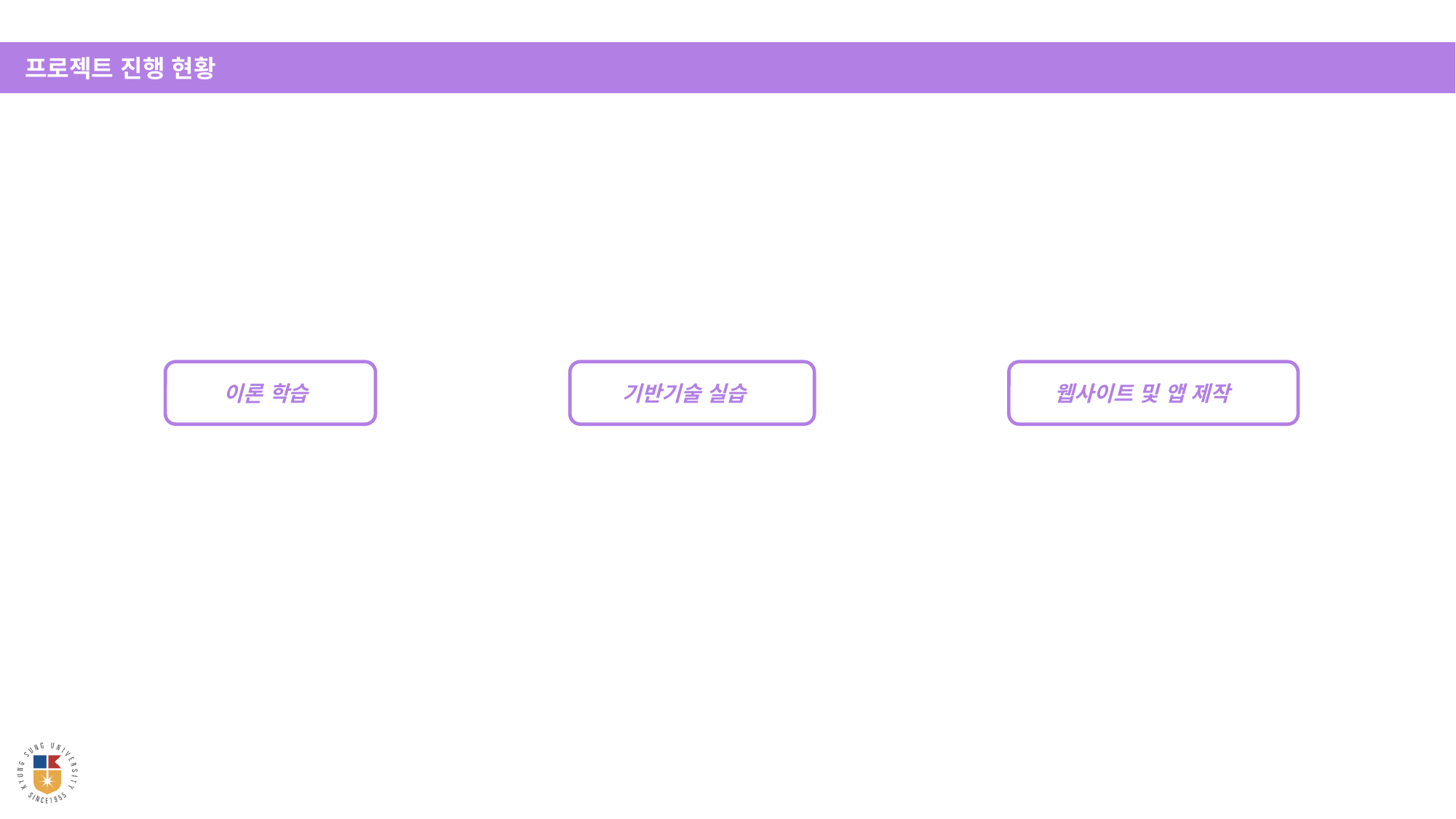

프로젝트 진행 현황

웹사이트 및 앱 제작

이론 학습

기반기술 실습